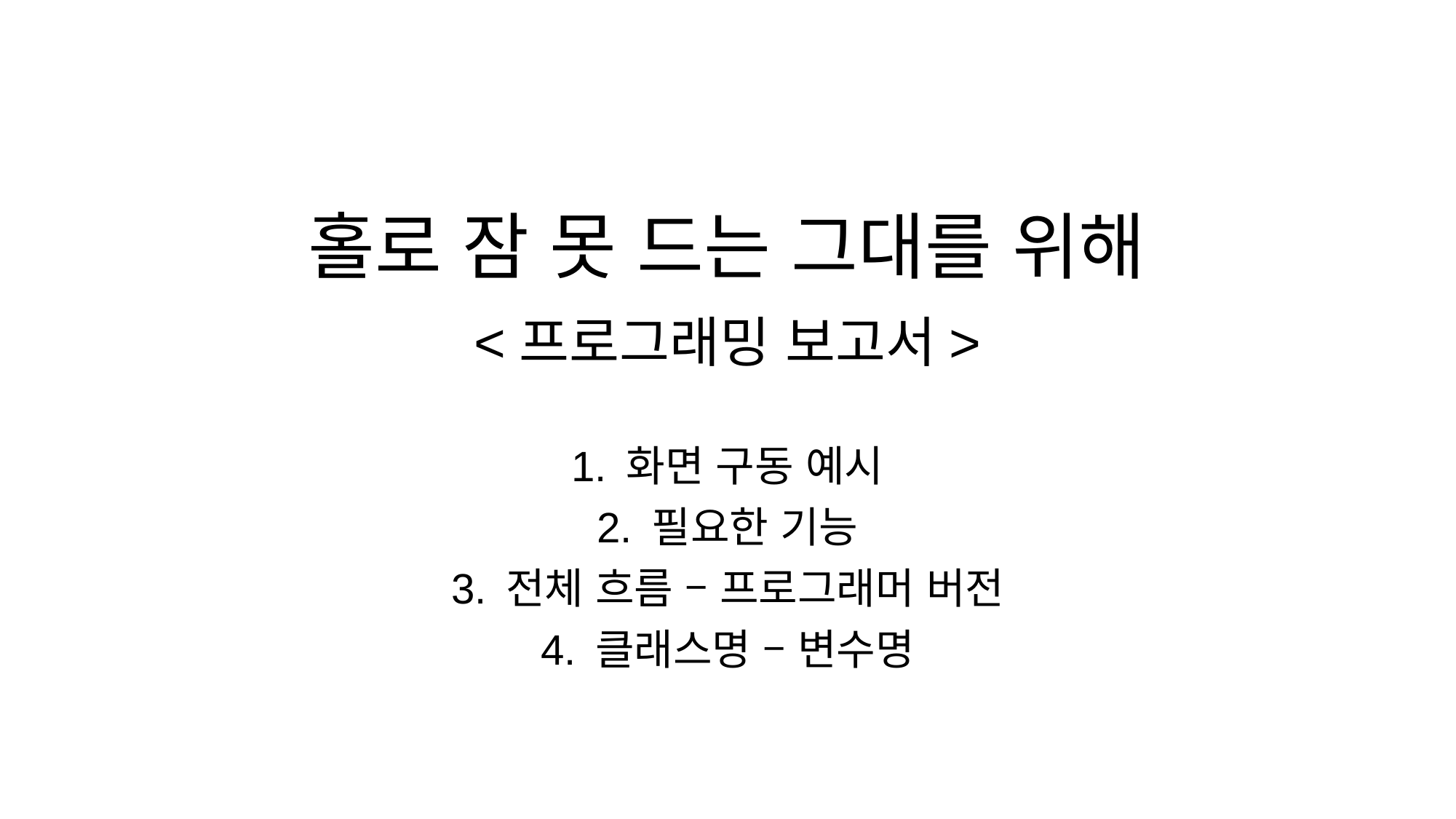

# 홀로 잠 못 드는 그대를 위해 <프로그래밍 보고서>
화면 구동 예시
필요한 기능
전체 흐름 – 프로그래머 버전
클래스명 – 변수명